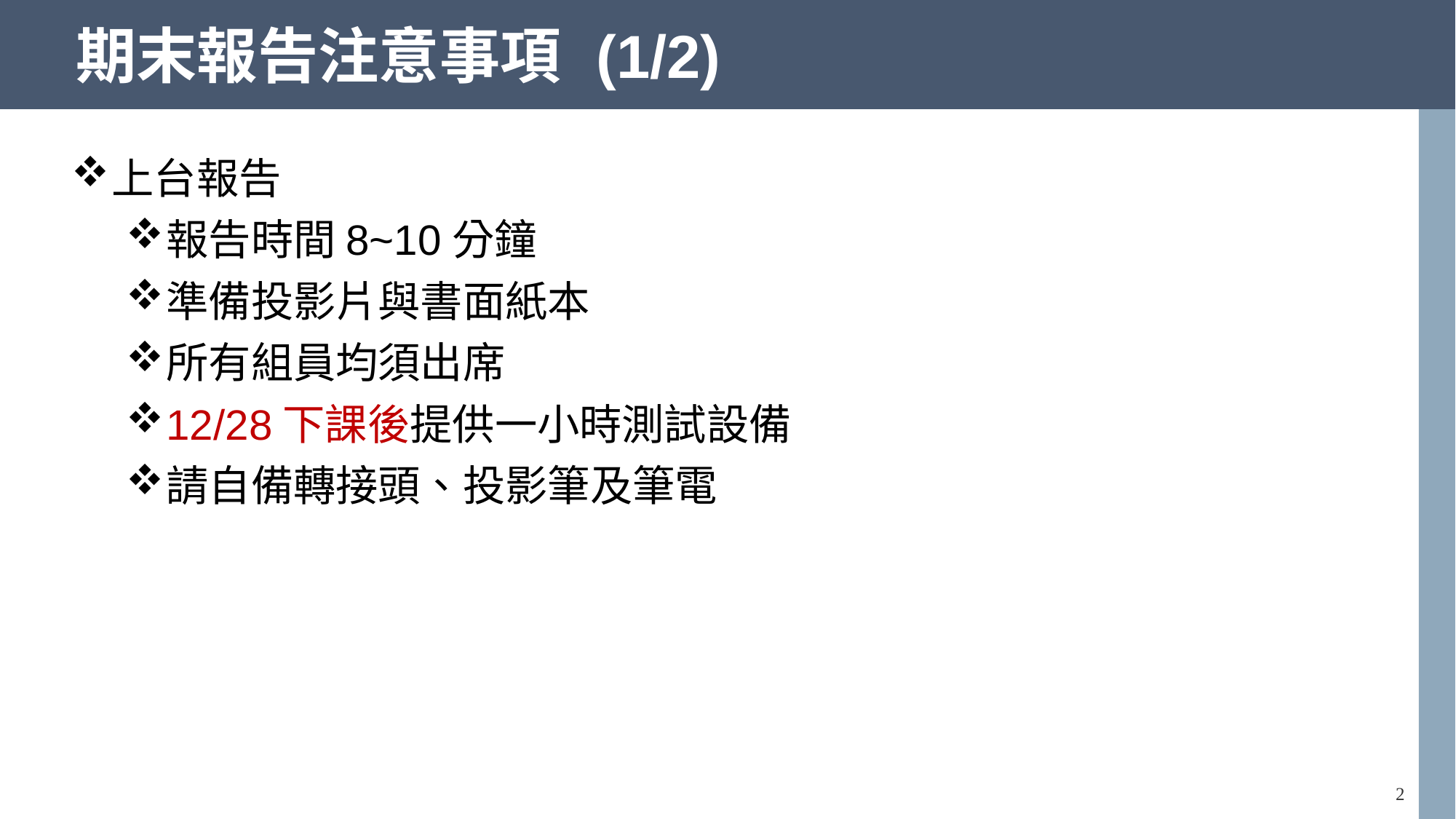

# 期末報告注意事項 (1/2)
上台報告
報告時間8~10分鐘
準備投影片與書面紙本
所有組員均須出席
12/28下課後提供一小時測試設備
請自備轉接頭、投影筆及筆電

2